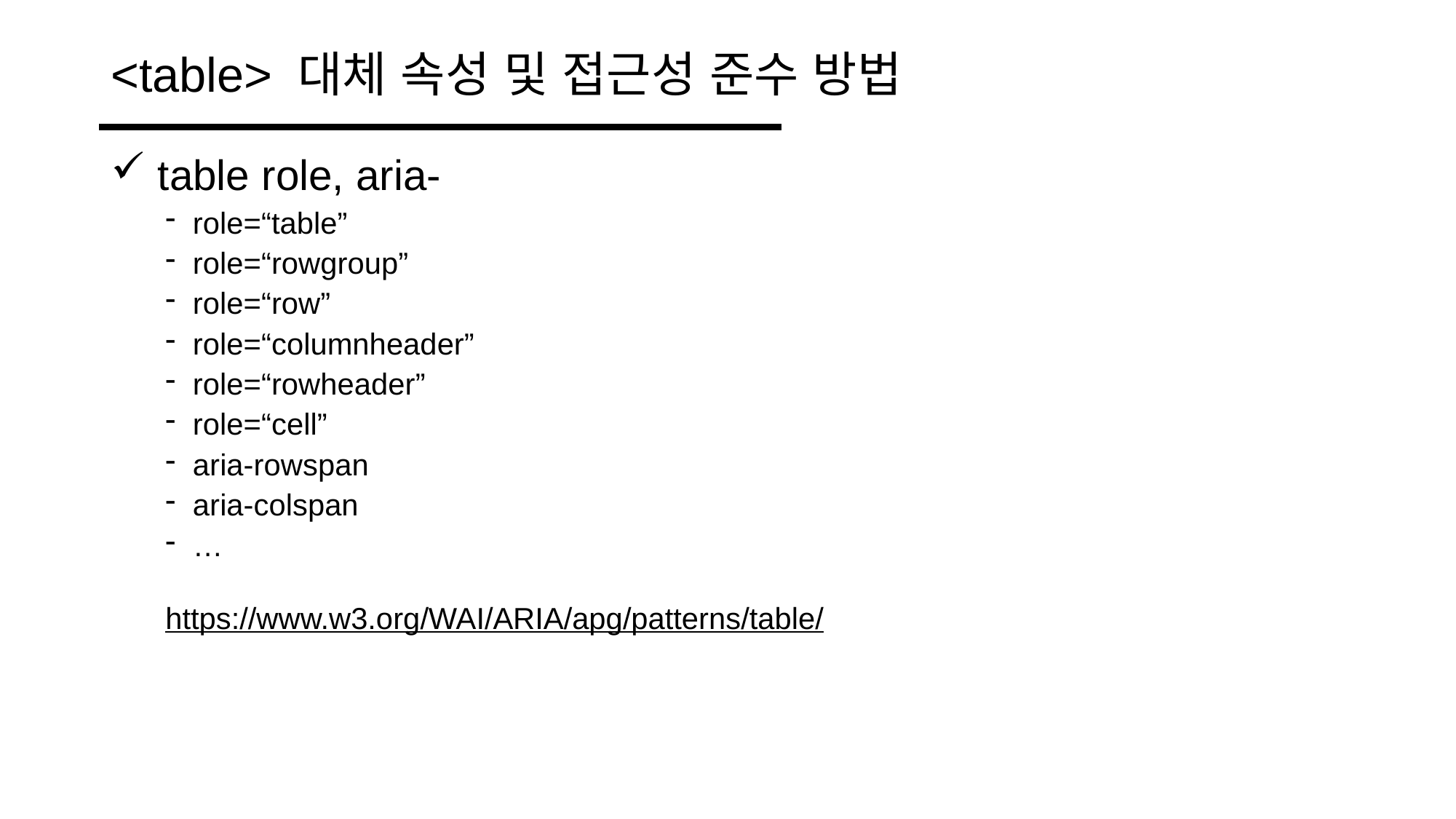

# <table> 대체 속성 및 접근성 준수 방법
 table role, aria-
role=“table”
role=“rowgroup”
role=“row”
role=“columnheader”
role=“rowheader”
role=“cell”
aria-rowspan
aria-colspan
…
https://www.w3.org/WAI/ARIA/apg/patterns/table/